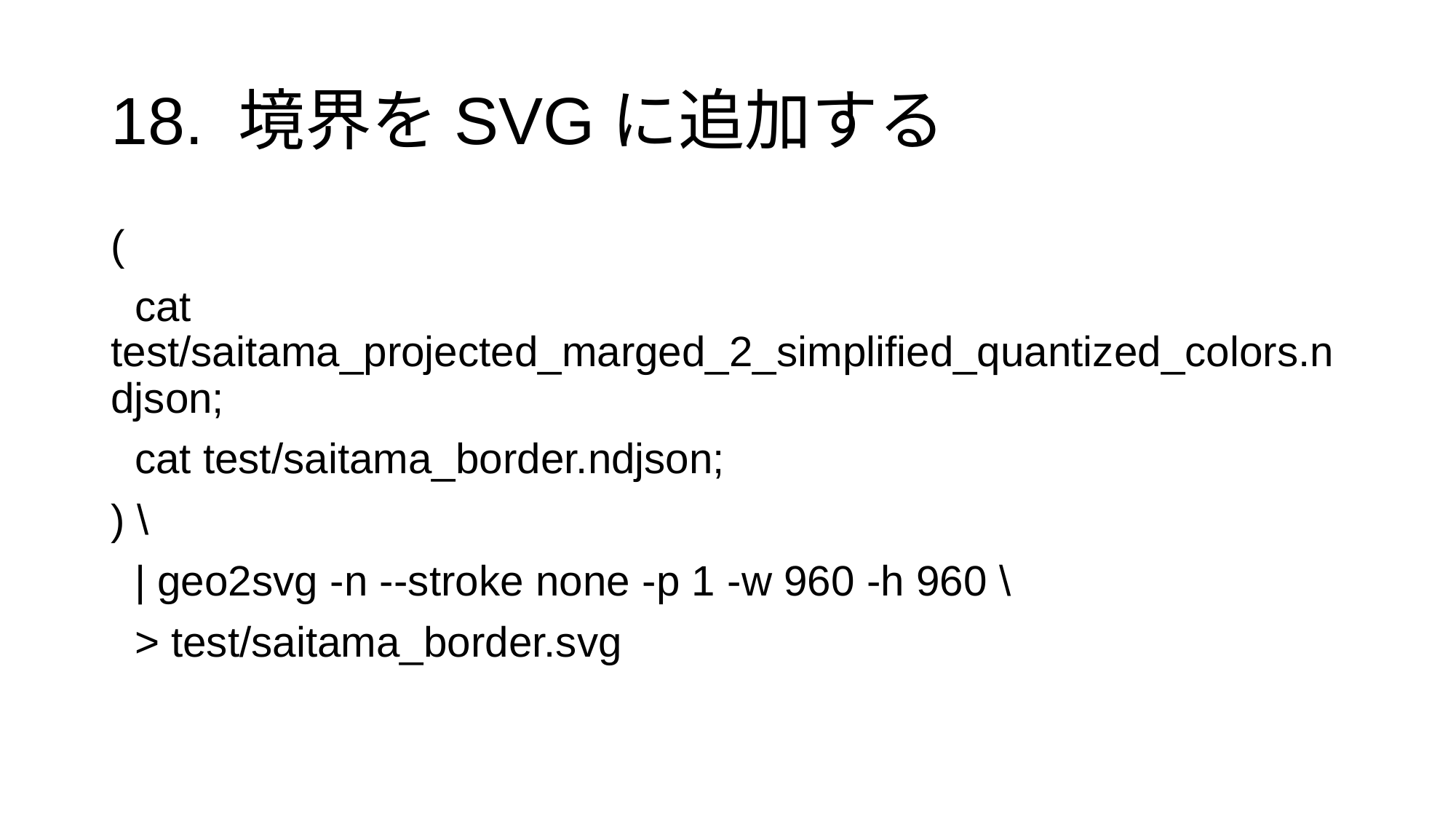

# 18. 境界をSVGに追加する
(
  cat test/saitama_projected_marged_2_simplified_quantized_colors.ndjson;
  cat test/saitama_border.ndjson;
) \
  | geo2svg -n --stroke none -p 1 -w 960 -h 960 \
  > test/saitama_border.svg